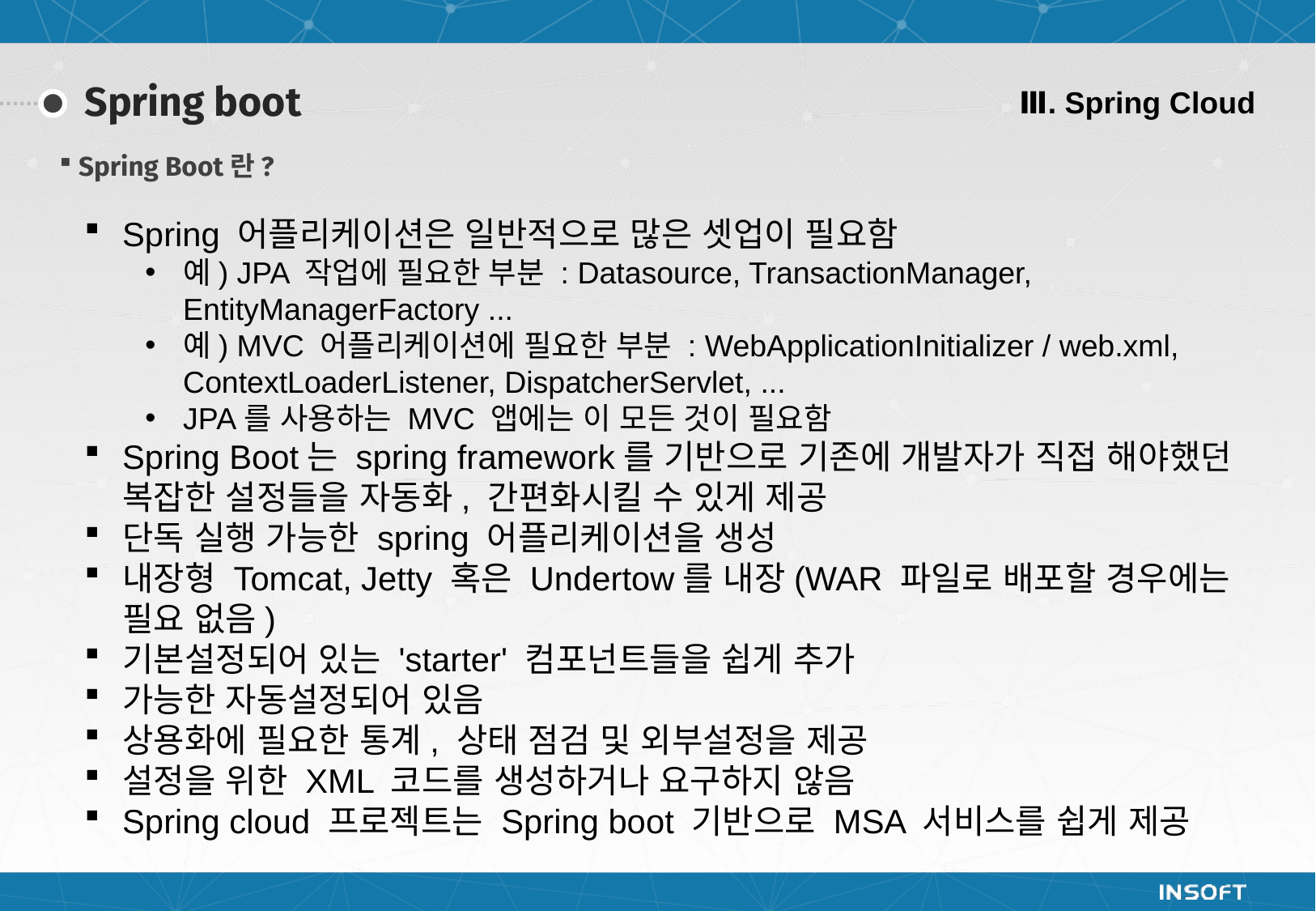

Ⅲ. Spring Cloud
Spring boot

Spring Boot란?
Spring 어플리케이션은 일반적으로 많은 셋업이 필요함
예) JPA 작업에 필요한 부분 : Datasource, TransactionManager, EntityManagerFactory ...
예) MVC 어플리케이션에 필요한 부분 : WebApplicationInitializer / web.xml, ContextLoaderListener, DispatcherServlet, ...
JPA를 사용하는 MVC 앱에는 이 모든 것이 필요함
Spring Boot는 spring framework를 기반으로 기존에 개발자가 직접 해야했던 복잡한 설정들을 자동화, 간편화시킬 수 있게 제공
단독 실행 가능한 spring 어플리케이션을 생성
내장형 Tomcat, Jetty 혹은 Undertow를 내장(WAR 파일로 배포할 경우에는 필요 없음)
기본설정되어 있는 'starter' 컴포넌트들을 쉽게 추가
가능한 자동설정되어 있음
상용화에 필요한 통계, 상태 점검 및 외부설정을 제공
설정을 위한 XML 코드를 생성하거나 요구하지 않음
Spring cloud 프로젝트는 Spring boot 기반으로 MSA 서비스를 쉽게 제공